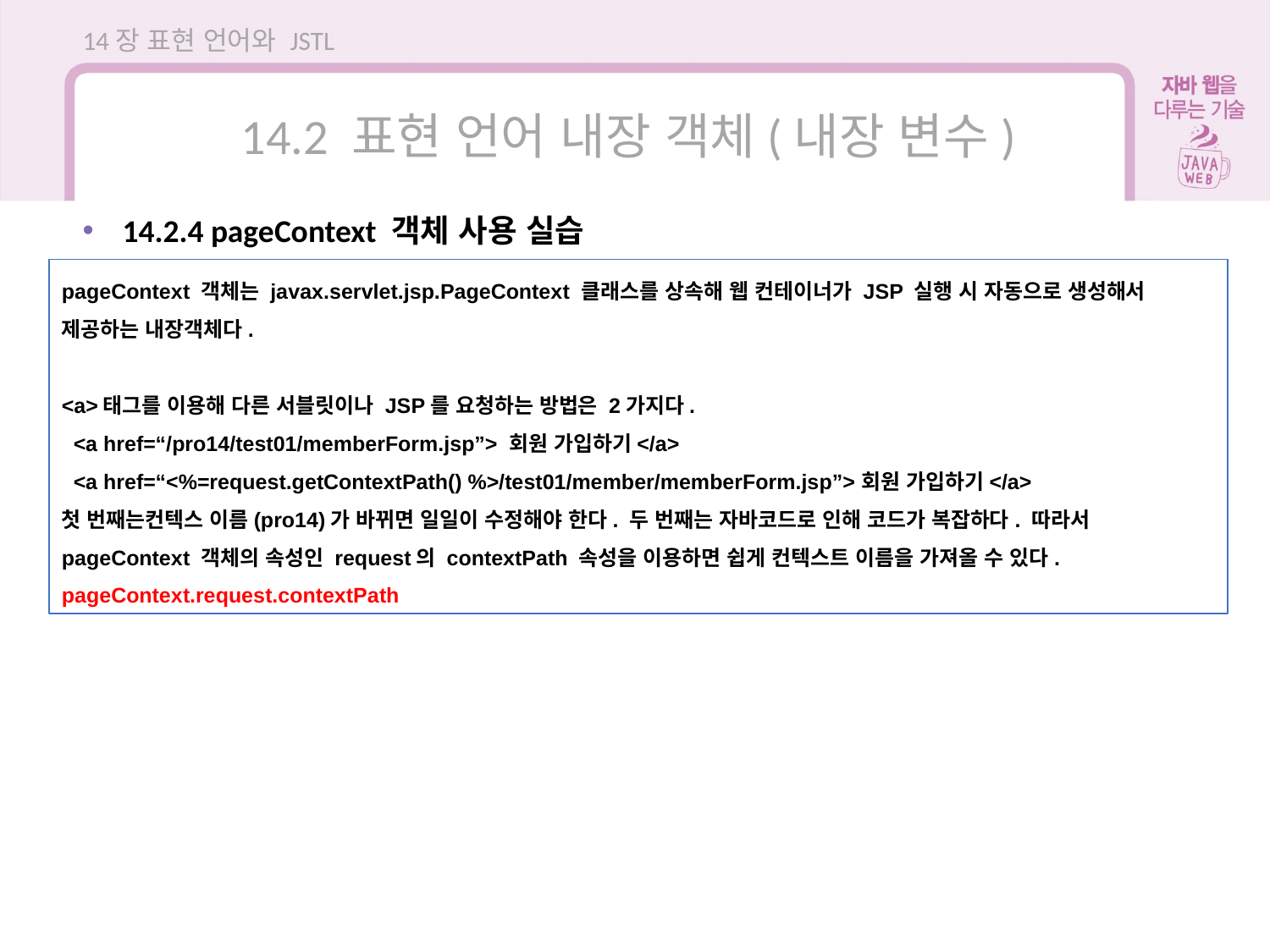

14장 표현 언어와 JSTL
14.2 표현 언어 내장 객체(내장 변수)
14.2.4 pageContext 객체 사용 실습
pageContext 객체는 javax.servlet.jsp.PageContext 클래스를 상속해 웹 컨테이너가 JSP 실행 시 자동으로 생성해서 제공하는 내장객체다.

<a>태그를 이용해 다른 서블릿이나 JSP를 요청하는 방법은 2가지다.
  <a href=“/pro14/test01/memberForm.jsp”> 회원 가입하기</a>
  <a href=“<%=request.getContextPath() %>/test01/member/memberForm.jsp”>회원 가입하기</a>
첫 번째는컨텍스 이름(pro14)가 바뀌면 일일이 수정해야 한다. 두 번째는 자바코드로 인해 코드가 복잡하다. 따라서 pageContext 객체의 속성인 request의 contextPath 속성을 이용하면 쉽게 컨텍스트 이름을 가져올 수 있다. pageContext.request.contextPath